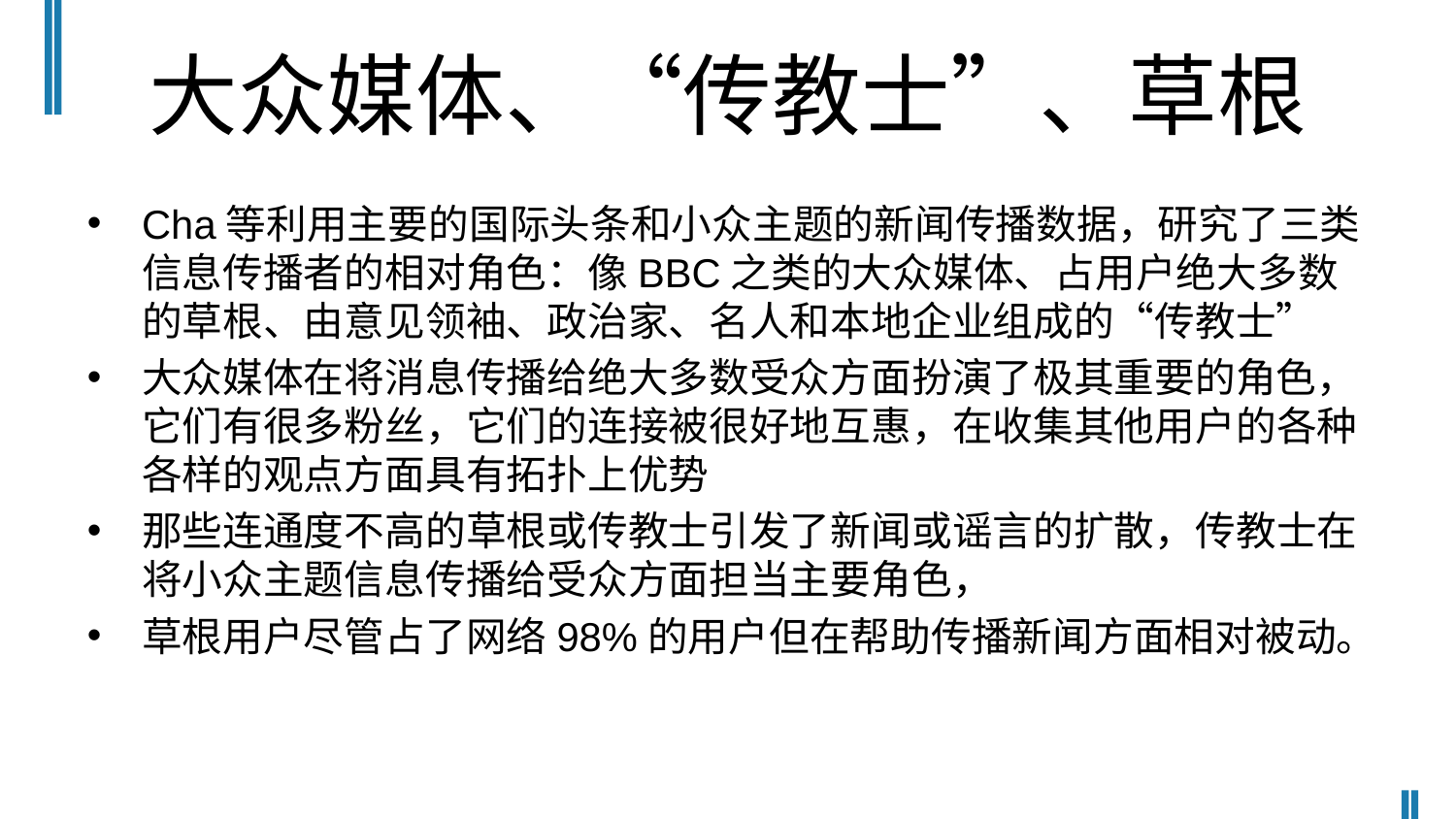

# 大众媒体、“传教士”、草根
Cha等利用主要的国际头条和小众主题的新闻传播数据，研究了三类信息传播者的相对角色：像BBC之类的大众媒体、占用户绝大多数的草根、由意见领袖、政治家、名人和本地企业组成的“传教士”
大众媒体在将消息传播给绝大多数受众方面扮演了极其重要的角色，它们有很多粉丝，它们的连接被很好地互惠，在收集其他用户的各种各样的观点方面具有拓扑上优势
那些连通度不高的草根或传教士引发了新闻或谣言的扩散，传教士在将小众主题信息传播给受众方面担当主要角色，
草根用户尽管占了网络98%的用户但在帮助传播新闻方面相对被动。